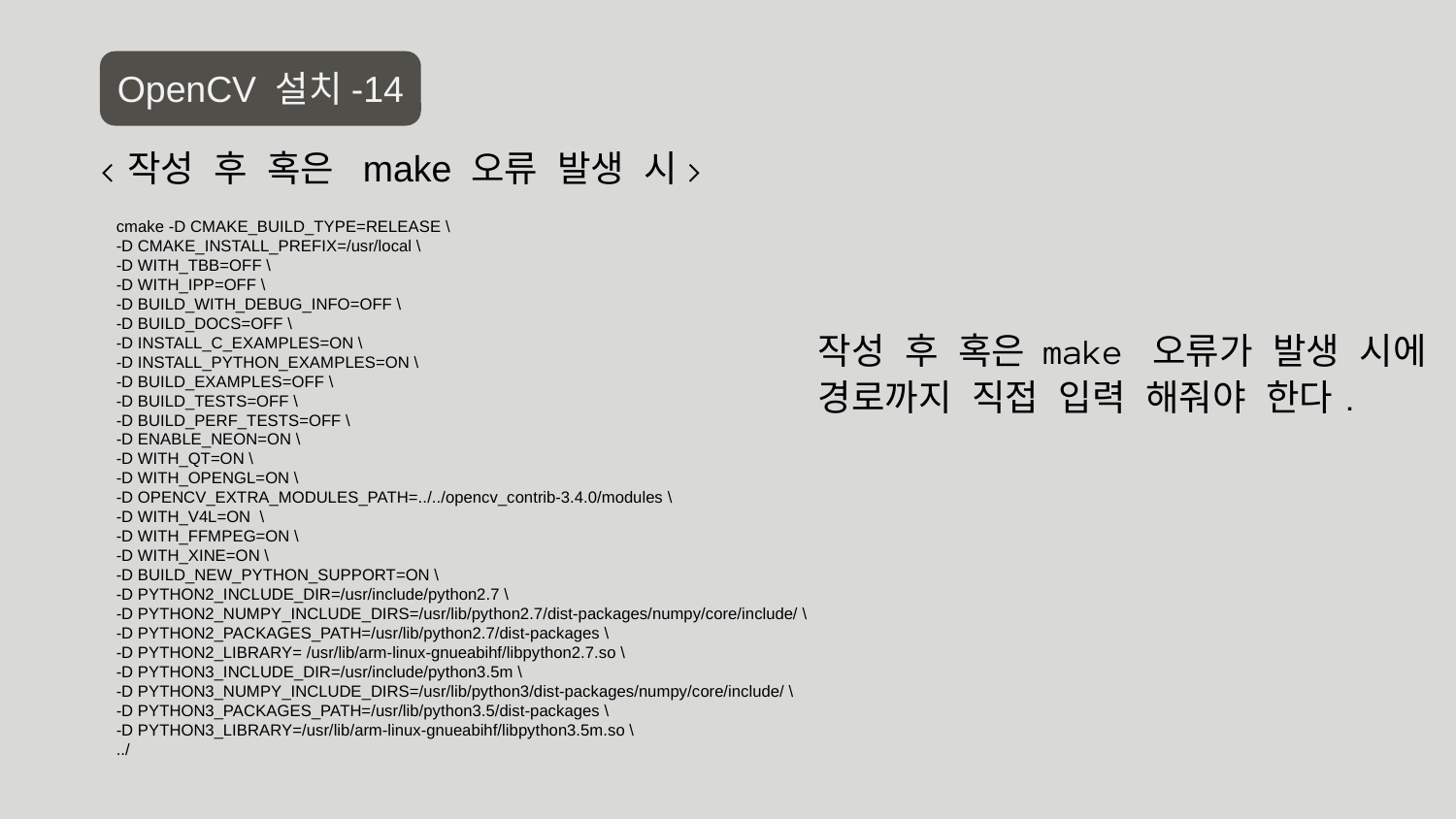

OpenCV 설치-14
<작성 후 혹은 make 오류 발생 시>
cmake -D CMAKE_BUILD_TYPE=RELEASE \
-D CMAKE_INSTALL_PREFIX=/usr/local \
-D WITH_TBB=OFF \
-D WITH_IPP=OFF \
-D BUILD_WITH_DEBUG_INFO=OFF \
-D BUILD_DOCS=OFF \
-D INSTALL_C_EXAMPLES=ON \
-D INSTALL_PYTHON_EXAMPLES=ON \
-D BUILD_EXAMPLES=OFF \
-D BUILD_TESTS=OFF \
-D BUILD_PERF_TESTS=OFF \
-D ENABLE_NEON=ON \
-D WITH_QT=ON \
-D WITH_OPENGL=ON \
-D OPENCV_EXTRA_MODULES_PATH=../../opencv_contrib-3.4.0/modules \
-D WITH_V4L=ON  \
-D WITH_FFMPEG=ON \
-D WITH_XINE=ON \
-D BUILD_NEW_PYTHON_SUPPORT=ON \
-D PYTHON2_INCLUDE_DIR=/usr/include/python2.7 \
-D PYTHON2_NUMPY_INCLUDE_DIRS=/usr/lib/python2.7/dist-packages/numpy/core/include/ \
-D PYTHON2_PACKAGES_PATH=/usr/lib/python2.7/dist-packages \
-D PYTHON2_LIBRARY= /usr/lib/arm-linux-gnueabihf/libpython2.7.so \
-D PYTHON3_INCLUDE_DIR=/usr/include/python3.5m \
-D PYTHON3_NUMPY_INCLUDE_DIRS=/usr/lib/python3/dist-packages/numpy/core/include/ \
-D PYTHON3_PACKAGES_PATH=/usr/lib/python3.5/dist-packages \
-D PYTHON3_LIBRARY=/usr/lib/arm-linux-gnueabihf/libpython3.5m.so \
../
작성 후 혹은 make 오류가 발생 시에 경로까지 직접 입력 해줘야 한다.